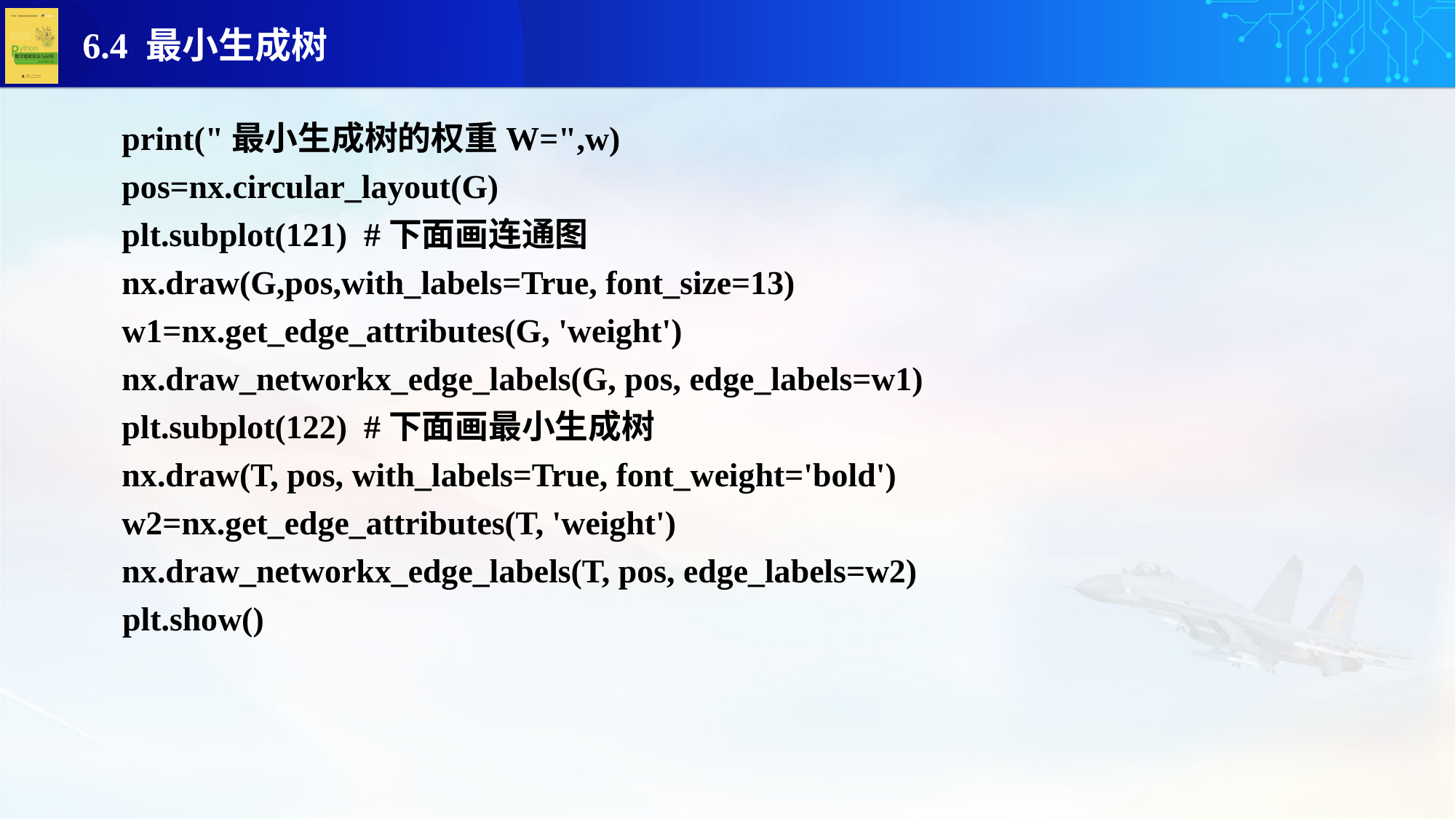

print("最小生成树的权重W=",w)
pos=nx.circular_layout(G)
plt.subplot(121)  #下面画连通图
nx.draw(G,pos,with_labels=True, font_size=13)
w1=nx.get_edge_attributes(G, 'weight')
nx.draw_networkx_edge_labels(G, pos, edge_labels=w1)
plt.subplot(122)  #下面画最小生成树
nx.draw(T, pos, with_labels=True, font_weight='bold')
w2=nx.get_edge_attributes(T, 'weight')
nx.draw_networkx_edge_labels(T, pos, edge_labels=w2)
    plt.show()